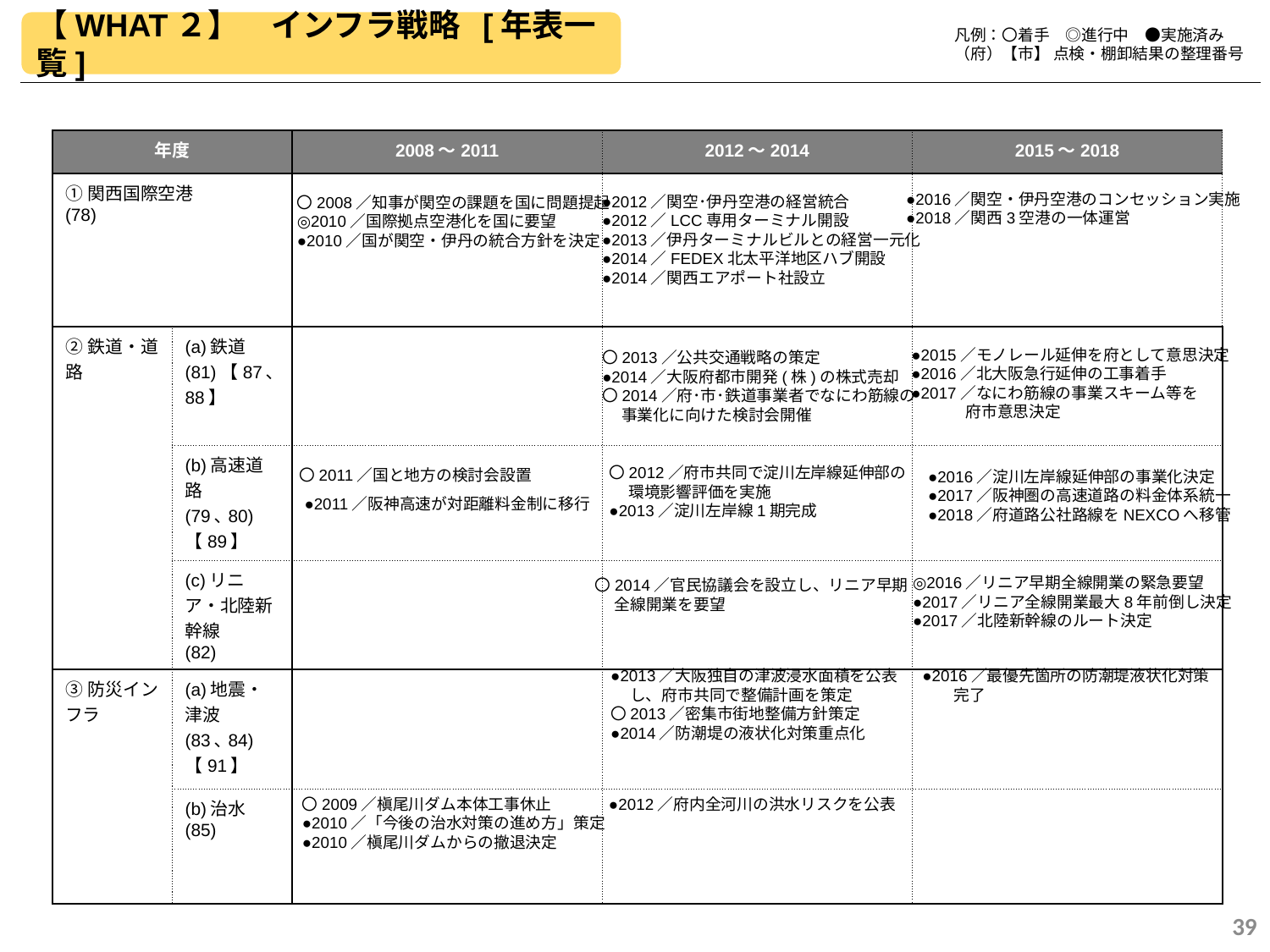

【WHAT２】　インフラ戦略  [年表一覧]
　　　　凡例：〇着手　◎進行中　●実施済み
　　　　（府）【市】 点検・棚卸結果の整理番号
| 年度 |  | 2008～2011 | 2012～2014 | 2015～2018 |
| --- | --- | --- | --- | --- |
| ①関西国際空港 (78) |  |  |  |  |
| ②鉄道・道路 | (a)鉄道 (81)【87､88】 |  |  |  |
|  | (b)高速道路 (79､80)【89】 |  |  |  |
|  | (c)リニア・北陸新幹線 (82) |  |  |  |
| ③防災インフラ | (a)地震・津波 (83､84) 【91】 |  |  |  |
|  | (b)治水 (85) |  |  |  |
●2016／関空・伊丹空港のコンセッション実施
●2018／関西3空港の一体運営
●2012／関空･伊丹空港の経営統合
●2012／LCC専用ターミナル開設
●2013／伊丹ターミナルビルとの経営一元化
●2014／FEDEX北太平洋地区ハブ開設
●2014／関西エアポート社設立
〇2008／知事が関空の課題を国に問題提起
◎2010／国際拠点空港化を国に要望
●2010／国が関空・伊丹の統合方針を決定
●2015／モノレール延伸を府として意思決定
●2016／北大阪急行延伸の工事着手
●2017／なにわ筋線の事業スキーム等を
              府市意思決定
〇2013／公共交通戦略の策定
●2014／大阪府都市開発(株)の株式売却
〇2014／府･市･鉄道事業者でなにわ筋線の
　 事業化に向けた検討会開催
〇2012／府市共同で淀川左岸線延伸部の
　 環境影響評価を実施
●2013／淀川左岸線1期完成
〇2011／国と地方の検討会設置
●2016／淀川左岸線延伸部の事業化決定
●2017／阪神圏の高速道路の料金体系統一
●2018／府道路公社路線をNEXCOへ移管
●2011／阪神高速が対距離料金制に移行
◎2016／リニア早期全線開業の緊急要望
●2017／リニア全線開業最大8年前倒し決定
●2017／北陸新幹線のルート決定
〇2014／官民協議会を設立し、リニア早期
　 全線開業を要望
●2013／大阪独自の津波浸水面積を公表
　 し、府市共同で整備計画を策定
〇2013／密集市街地整備方針策定
●2014／防潮堤の液状化対策重点化
●2016／最優先箇所の防潮堤液状化対策
　　完了
〇2009／槇尾川ダム本体工事休止
●2010／「今後の治水対策の進め方」策定
●2010／槇尾川ダムからの撤退決定
●2012／府内全河川の洪水リスクを公表
39